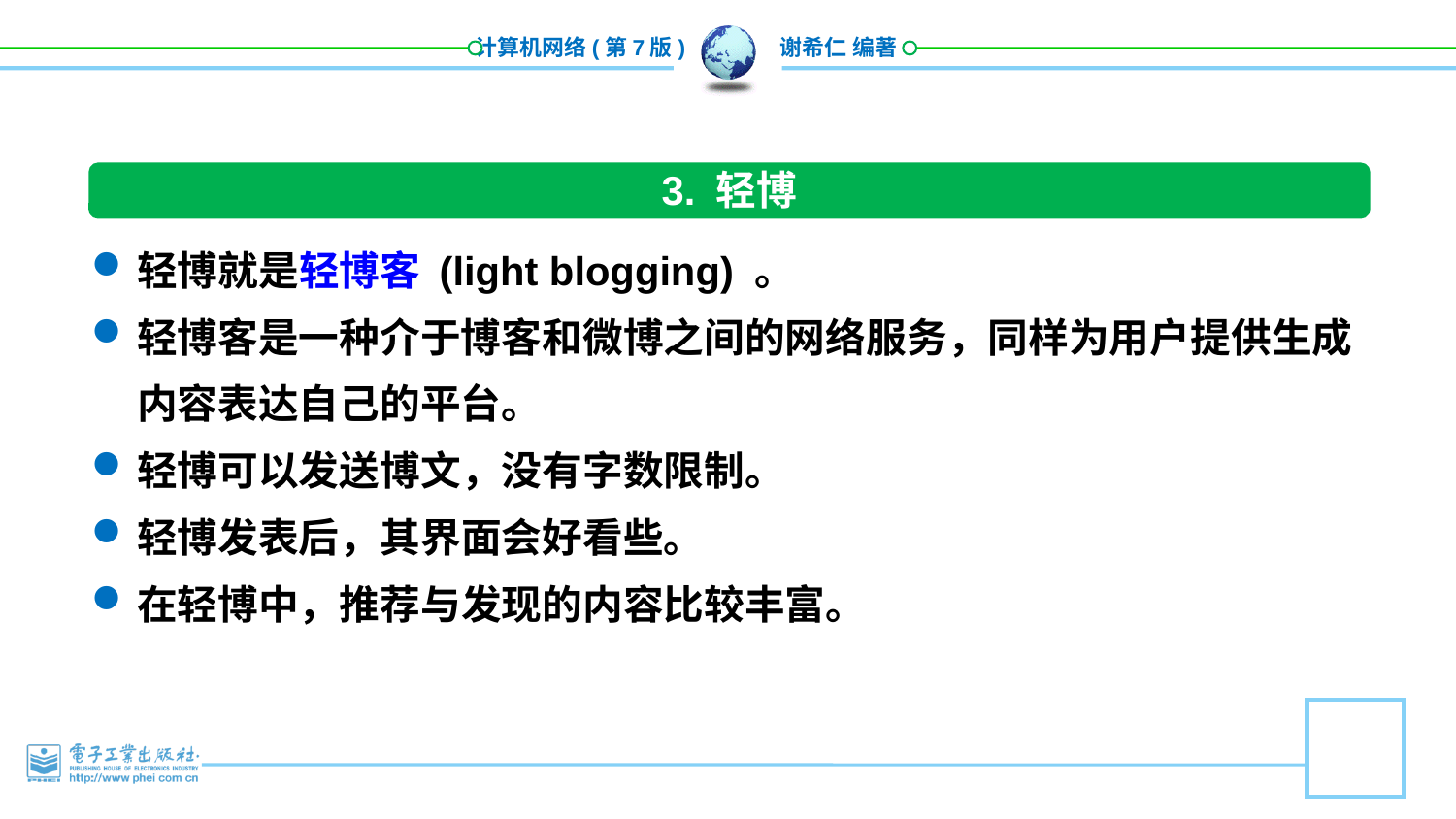

3. 轻博

轻博就是轻博客 (light blogging) 。
轻博客是一种介于博客和微博之间的网络服务，同样为用户提供生成内容表达自己的平台。
轻博可以发送博文，没有字数限制。
轻博发表后，其界面会好看些。
在轻博中，推荐与发现的内容比较丰富。